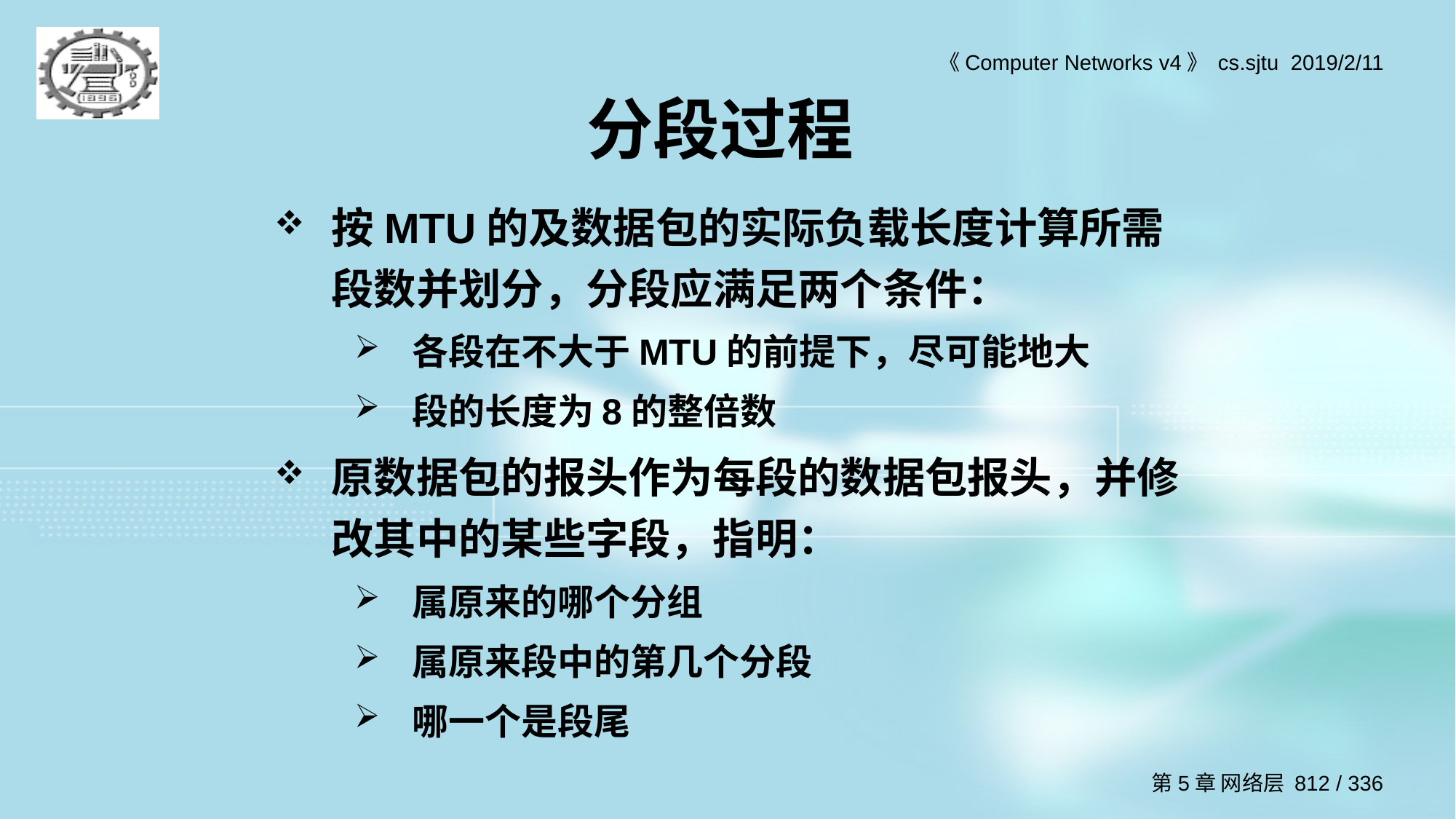

# 分段过程
按MTU的及数据包的实际负载长度计算所需段数并划分，分段应满足两个条件：
各段在不大于MTU的前提下，尽可能地大
段的长度为8的整倍数
原数据包的报头作为每段的数据包报头，并修改其中的某些字段，指明：
属原来的哪个分组
属原来段中的第几个分段
哪一个是段尾